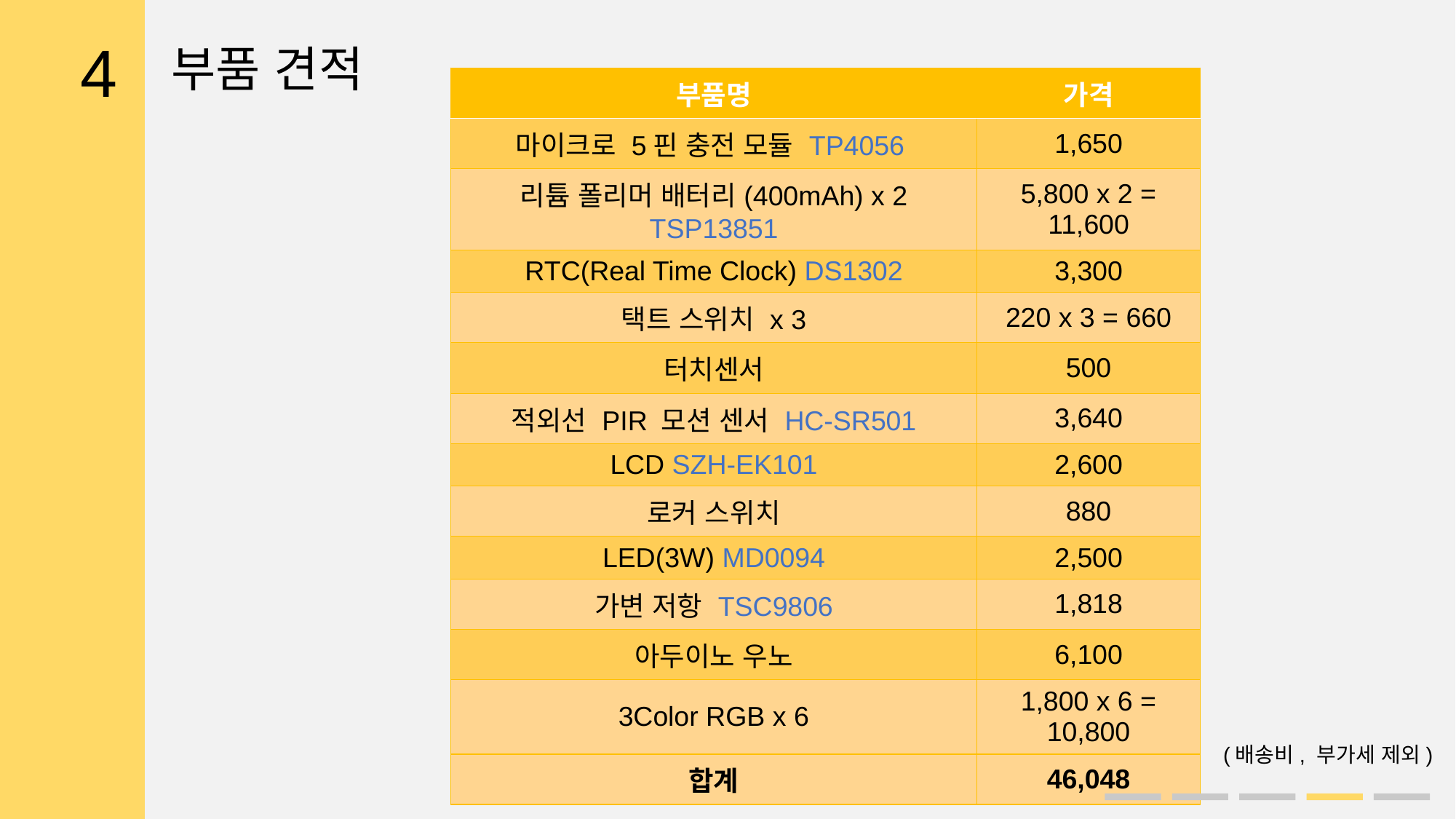

4
부품 견적
| 부품명 | 가격 |
| --- | --- |
| 마이크로 5핀 충전 모듈 TP4056 | 1,650 |
| 리튬 폴리머 배터리(400mAh) x 2 TSP13851 | 5,800 x 2 = 11,600 |
| RTC(Real Time Clock) DS1302 | 3,300 |
| 택트 스위치 x 3 | 220 x 3 = 660 |
| 터치센서 | 500 |
| 적외선 PIR 모션 센서 HC-SR501 | 3,640 |
| LCD SZH-EK101 | 2,600 |
| 로커 스위치 | 880 |
| LED(3W) MD0094 | 2,500 |
| 가변 저항 TSC9806 | 1,818 |
| 아두이노 우노 | 6,100 |
| 3Color RGB x 6 | 1,800 x 6 = 10,800 |
| 합계 | 46,048 |
(배송비, 부가세 제외)